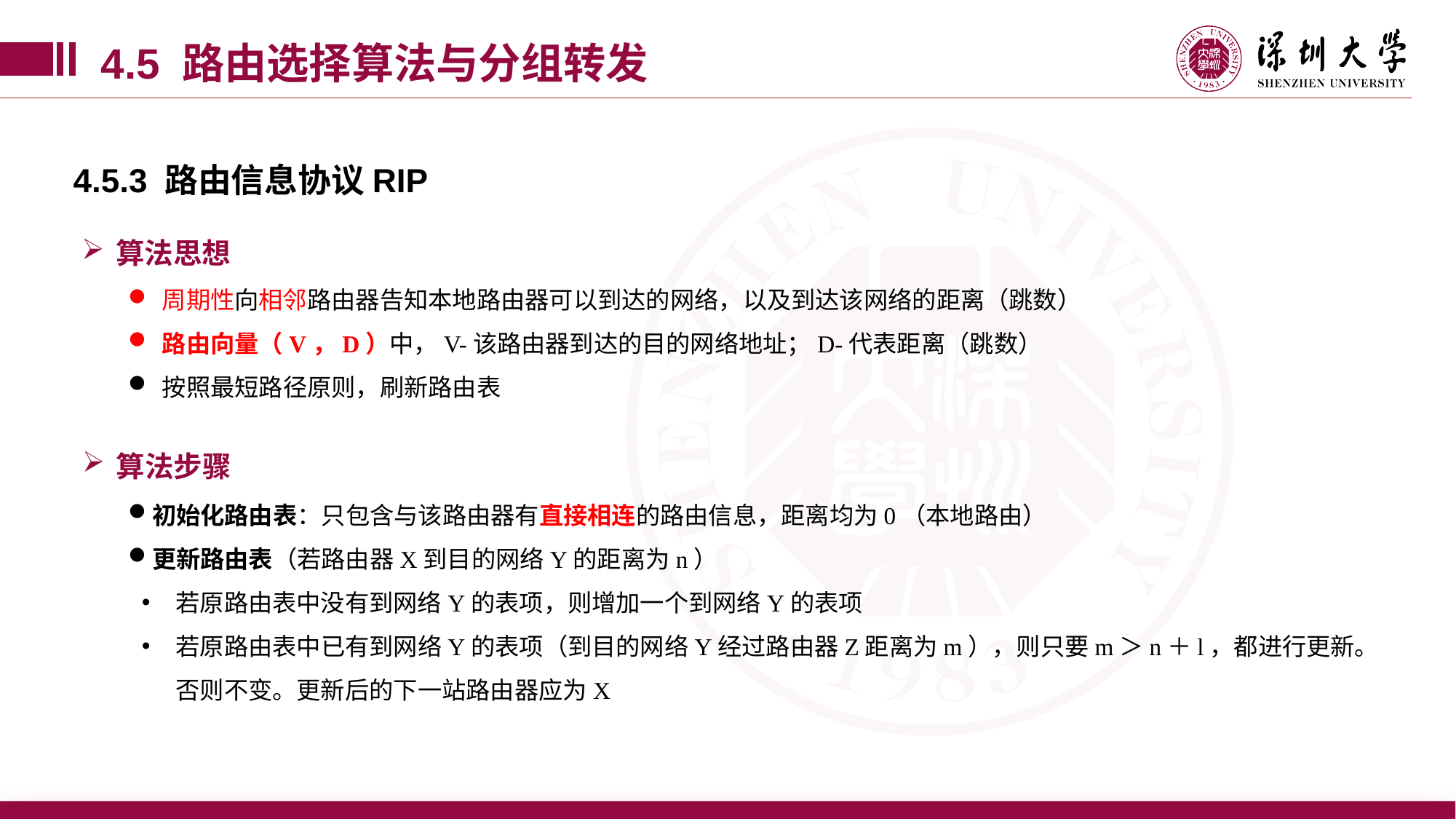

4.5 路由选择算法与分组转发

4.5.3 路由信息协议RIP
算法思想
周期性向相邻路由器告知本地路由器可以到达的网络，以及到达该网络的距离（跳数）
路由向量（V，D）中，V-该路由器到达的目的网络地址；D-代表距离（跳数）
按照最短路径原则，刷新路由表
算法步骤
初始化路由表：只包含与该路由器有直接相连的路由信息，距离均为0（本地路由）
更新路由表（若路由器X到目的网络Y的距离为n）
若原路由表中没有到网络Y的表项，则增加一个到网络Y的表项
若原路由表中已有到网络Y的表项（到目的网络Y经过路由器Z距离为m），则只要m＞n＋l，都进行更新。否则不变。更新后的下一站路由器应为X